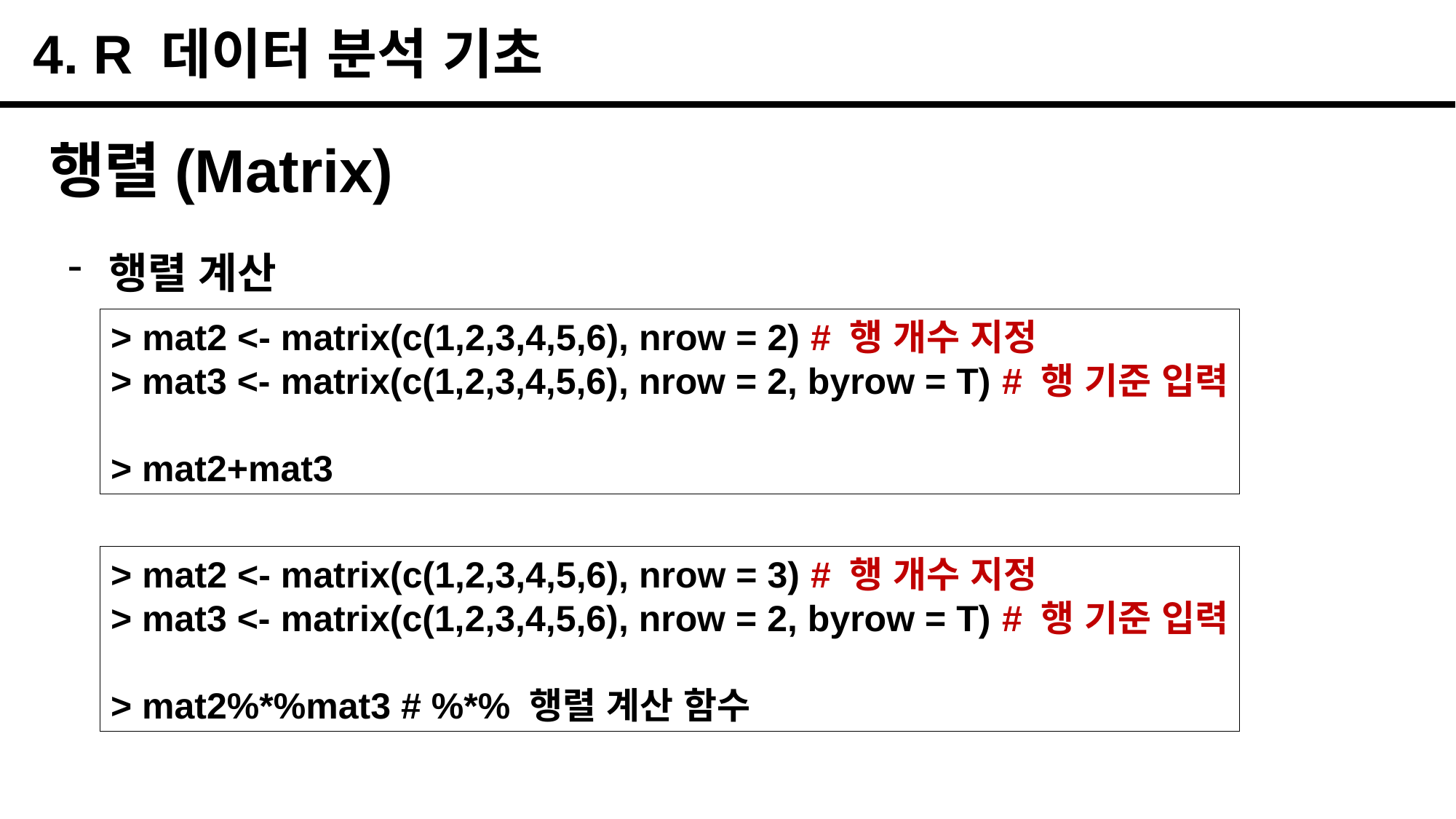

4. R 데이터 분석 기초
행렬(Matrix)
행렬 계산
> mat2 <- matrix(c(1,2,3,4,5,6), nrow = 2) # 행 개수 지정
> mat3 <- matrix(c(1,2,3,4,5,6), nrow = 2, byrow = T) # 행 기준 입력

> mat2+mat3
> mat2 <- matrix(c(1,2,3,4,5,6), nrow = 3) # 행 개수 지정
> mat3 <- matrix(c(1,2,3,4,5,6), nrow = 2, byrow = T) # 행 기준 입력

> mat2%*%mat3 # %*% 행렬 계산 함수